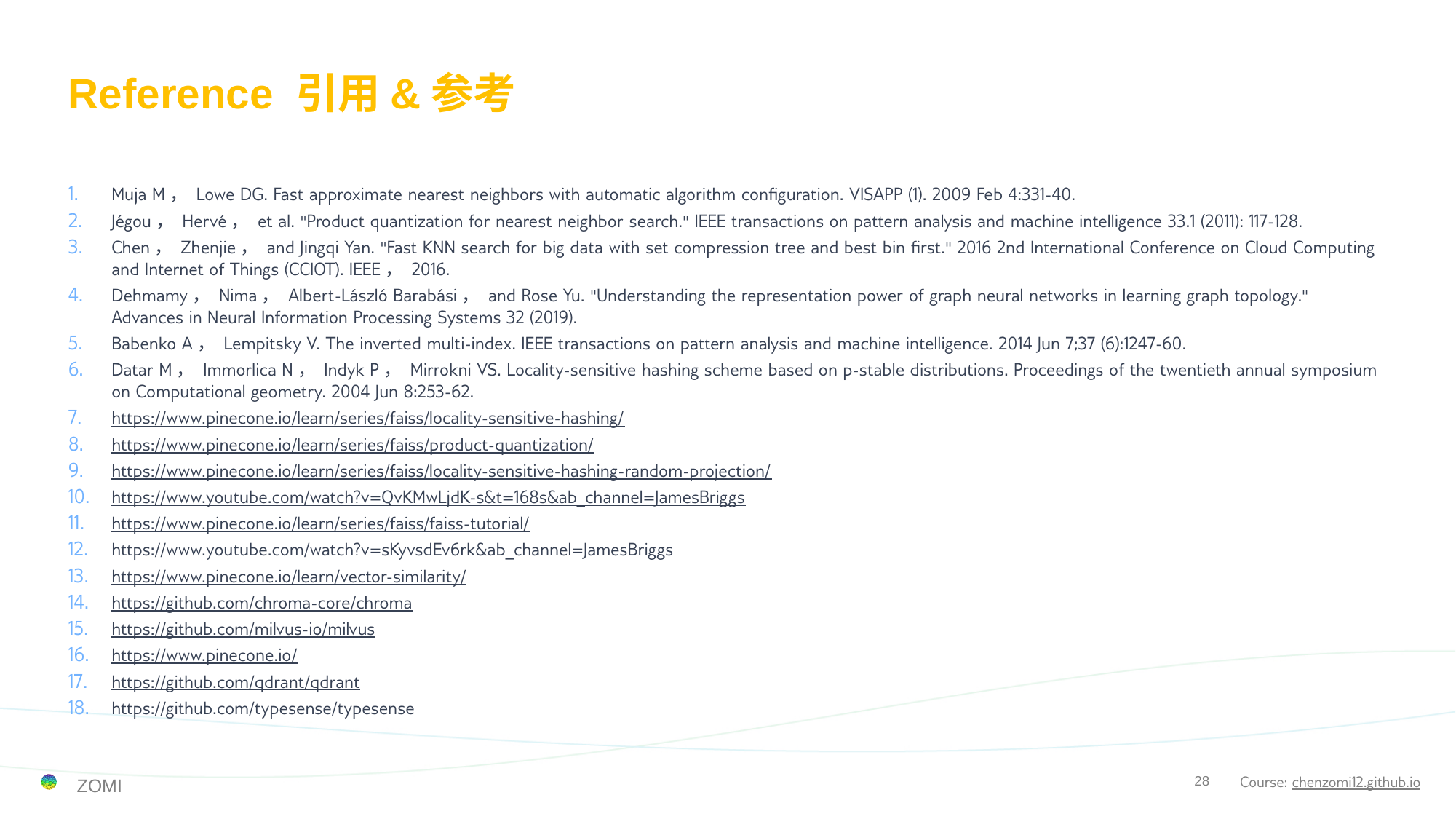

# Reference 引用&参考
Muja M， Lowe DG. Fast approximate nearest neighbors with automatic algorithm configuration. VISAPP (1). 2009 Feb 4:331-40.
Jégou， Hervé， et al. "Product quantization for nearest neighbor search." IEEE transactions on pattern analysis and machine intelligence 33.1 (2011): 117-128.
Chen， Zhenjie， and Jingqi Yan. "Fast KNN search for big data with set compression tree and best bin first." 2016 2nd International Conference on Cloud Computing and Internet of Things (CCIOT). IEEE， 2016.
Dehmamy， Nima， Albert-László Barabási， and Rose Yu. "Understanding the representation power of graph neural networks in learning graph topology." Advances in Neural Information Processing Systems 32 (2019).
Babenko A， Lempitsky V. The inverted multi-index. IEEE transactions on pattern analysis and machine intelligence. 2014 Jun 7;37 (6):1247-60.
Datar M， Immorlica N， Indyk P， Mirrokni VS. Locality-sensitive hashing scheme based on p-stable distributions. Proceedings of the twentieth annual symposium on Computational geometry. 2004 Jun 8:253-62.
https://www.pinecone.io/learn/series/faiss/locality-sensitive-hashing/
https://www.pinecone.io/learn/series/faiss/product-quantization/
https://www.pinecone.io/learn/series/faiss/locality-sensitive-hashing-random-projection/
https://www.youtube.com/watch?v=QvKMwLjdK-s&t=168s&ab_channel=JamesBriggs
https://www.pinecone.io/learn/series/faiss/faiss-tutorial/
https://www.youtube.com/watch?v=sKyvsdEv6rk&ab_channel=JamesBriggs
https://www.pinecone.io/learn/vector-similarity/
https://github.com/chroma-core/chroma
https://github.com/milvus-io/milvus
https://www.pinecone.io/
https://github.com/qdrant/qdrant
https://github.com/typesense/typesense